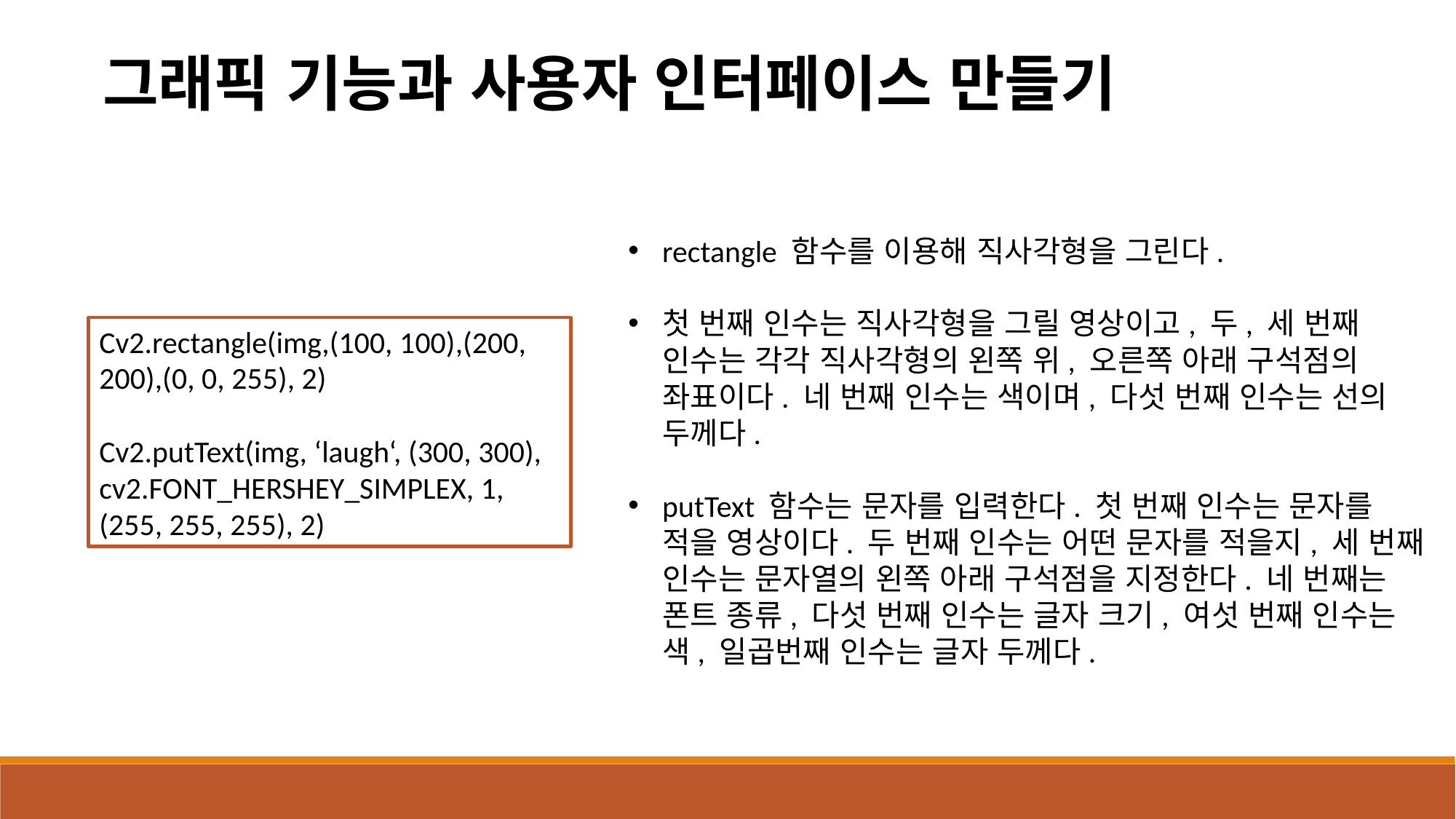

그래픽 기능과 사용자 인터페이스 만들기
rectangle 함수를 이용해 직사각형을 그린다.

첫 번째 인수는 직사각형을 그릴 영상이고, 두, 세 번째 인수는 각각 직사각형의 왼쪽 위, 오른쪽 아래 구석점의 좌표이다. 네 번째 인수는 색이며, 다섯 번째 인수는 선의 두께다.

putText 함수는 문자를 입력한다. 첫 번째 인수는 문자를 적을 영상이다. 두 번째 인수는 어떤 문자를 적을지, 세 번째 인수는 문자열의 왼쪽 아래 구석점을 지정한다. 네 번째는 폰트 종류, 다섯 번째 인수는 글자 크기, 여섯 번째 인수는 색, 일곱번째 인수는 글자 두께다.
Cv2.rectangle(img,(100, 100),(200, 200),(0, 0, 255), 2)

Cv2.putText(img, ‘laugh‘, (300, 300), cv2.FONT_HERSHEY_SIMPLEX, 1, (255, 255, 255), 2)